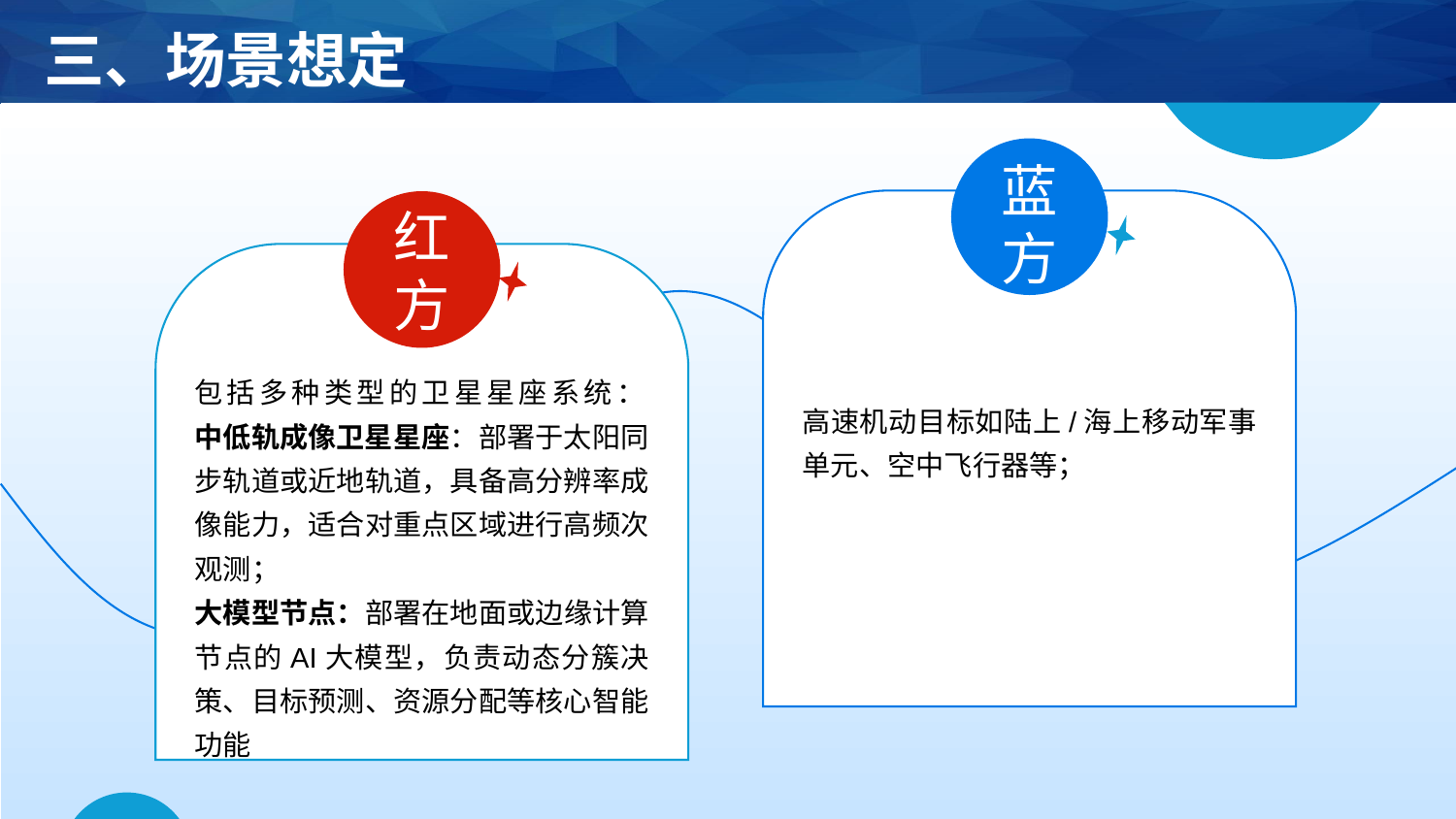

三、场景想定

蓝方

红方

包括多种类型的卫星星座系统：
中低轨成像卫星星座：部署于太阳同步轨道或近地轨道，具备高分辨率成像能力，适合对重点区域进行高频次观测；
大模型节点：部署在地面或边缘计算节点的AI大模型，负责动态分簇决策、目标预测、资源分配等核心智能功能
高速机动目标如陆上/海上移动军事单元、空中飞行器等；